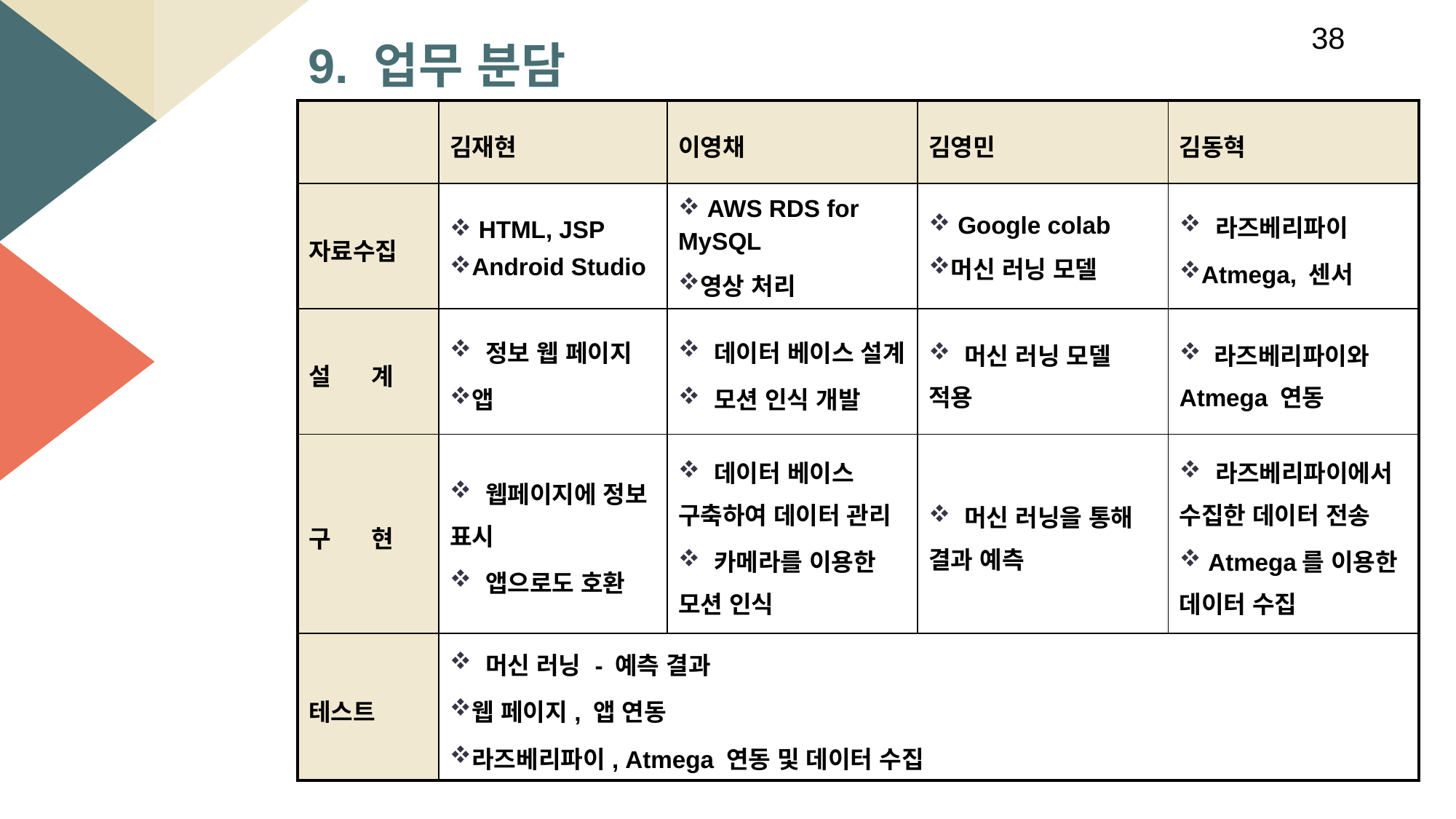

38
9. 업무 분담
|  | 김재현 | 이영채 | 김영민 | 김동혁 |
| --- | --- | --- | --- | --- |
| 자료수집 | HTML, JSP Android Studio | AWS RDS for MySQL 영상 처리 | Google colab 머신 러닝 모델 | 라즈베리파이 Atmega, 센서 |
| 설 계 | 정보 웹 페이지 앱 | 데이터 베이스 설계 모션 인식 개발 | 머신 러닝 모델 적용 | 라즈베리파이와 Atmega 연동 |
| 구 현 | 웹페이지에 정보 표시 앱으로도 호환 | 데이터 베이스 구축하여 데이터 관리 카메라를 이용한 모션 인식 | 머신 러닝을 통해 결과 예측 | 라즈베리파이에서 수집한 데이터 전송 Atmega를 이용한 데이터 수집 |
| 테스트 | 머신 러닝 - 예측 결과 웹 페이지, 앱 연동 라즈베리파이, Atmega 연동 및 데이터 수집 |  |  |  |